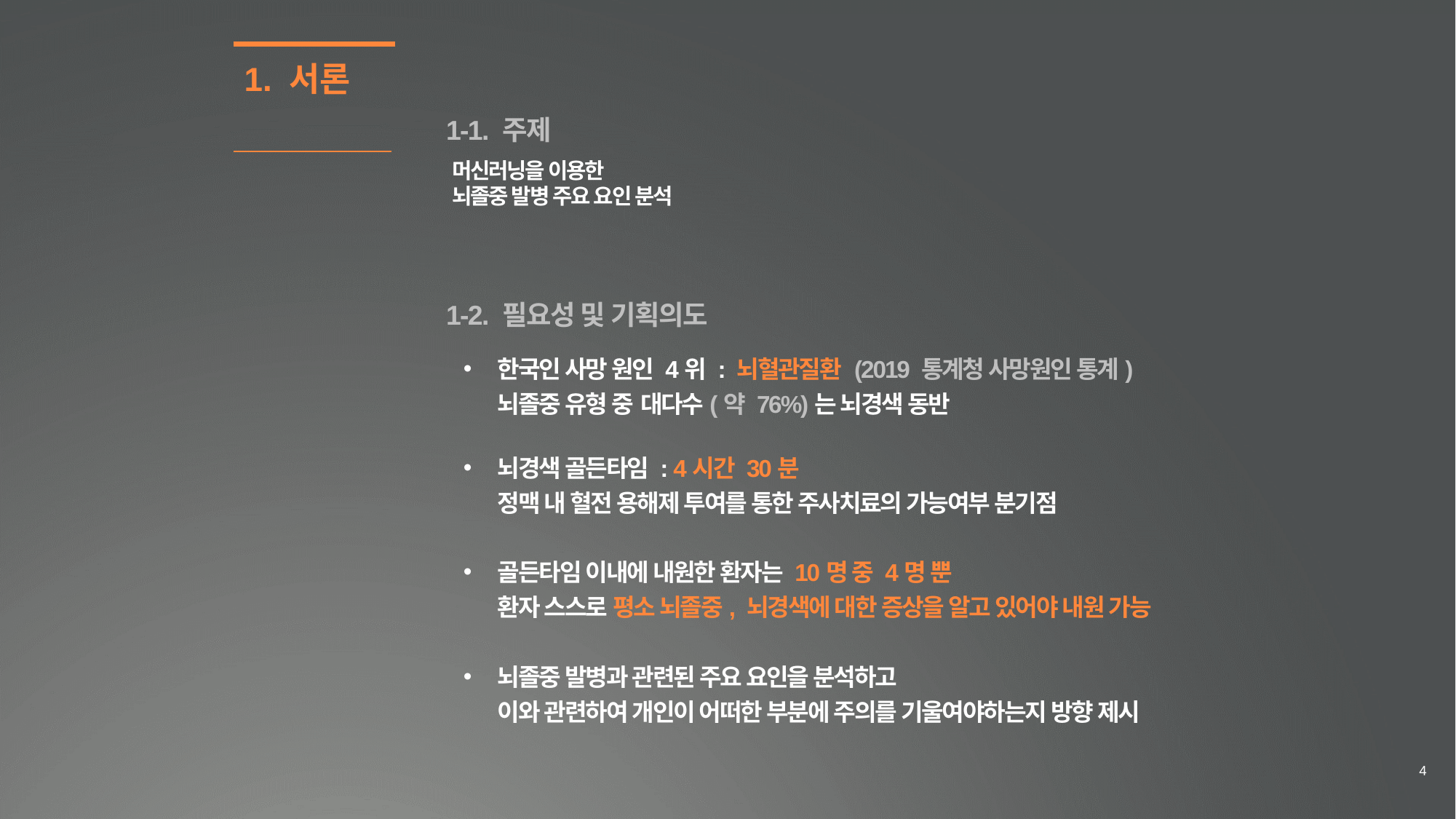

1. 서론
1-1. 주제
머신러닝을 이용한
뇌졸중 발병 주요 요인 분석
1-2. 필요성 및 기획의도
한국인 사망 원인 4위 : 뇌혈관질환 (2019 통계청 사망원인 통계)
뇌졸중 유형 중 대다수(약 76%)는 뇌경색 동반
뇌경색 골든타임 : 4시간 30분
정맥 내 혈전 용해제 투여를 통한 주사치료의 가능여부 분기점
골든타임 이내에 내원한 환자는 10명 중 4명 뿐
환자 스스로 평소 뇌졸중, 뇌경색에 대한 증상을 알고 있어야 내원 가능
뇌졸중 발병과 관련된 주요 요인을 분석하고
이와 관련하여 개인이 어떠한 부분에 주의를 기울여야하는지 방향 제시